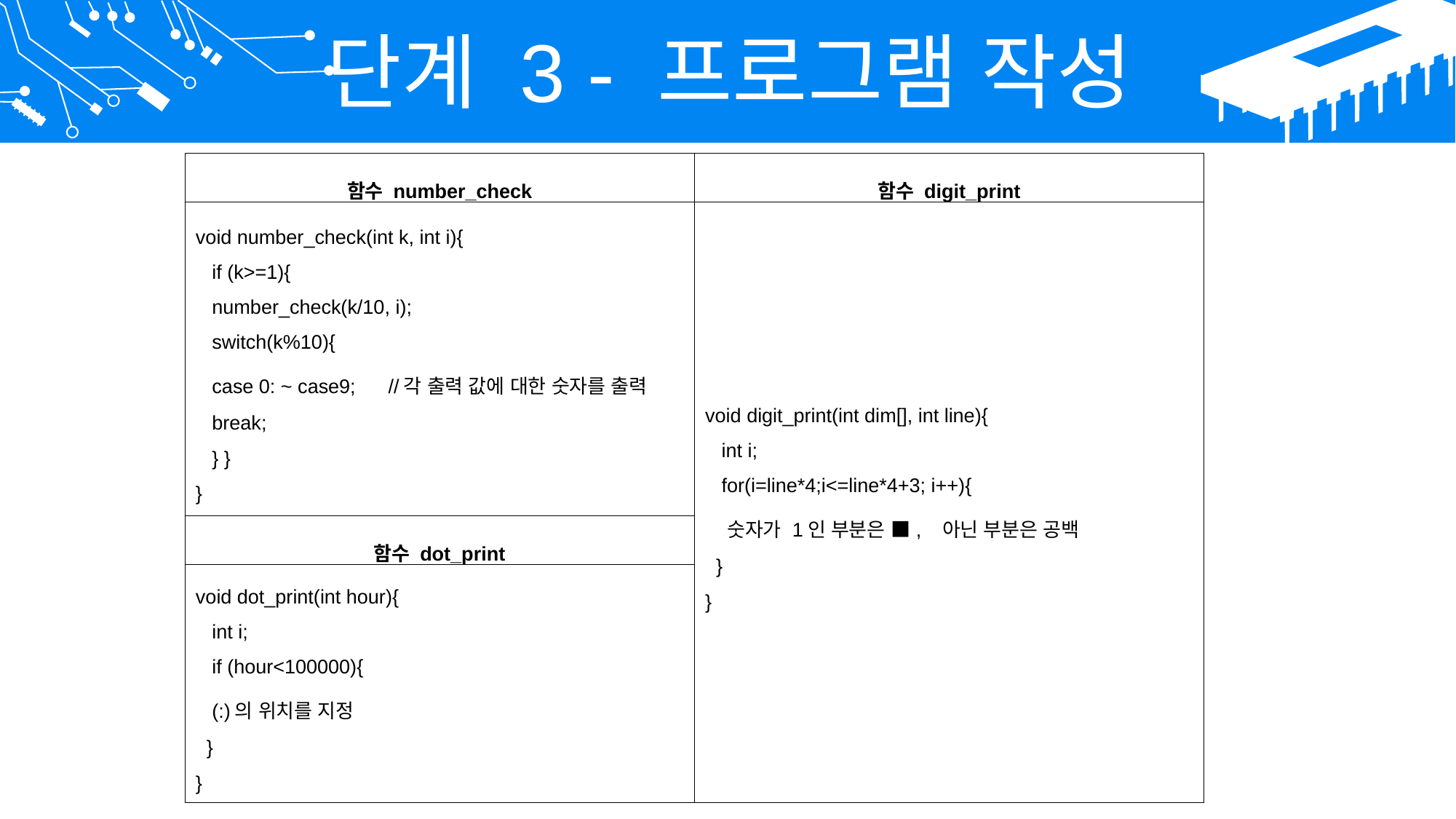

단계 3 - 프로그램 작성
| 함수 number\_check | 함수 digit\_print |
| --- | --- |
| void number\_check(int k, int i){ if (k>=1){ number\_check(k/10, i); switch(k%10){ case 0: ~ case9; //각 출력 값에 대한 숫자를 출력 break; } } } | void digit\_print(int dim[], int line){ int i; for(i=line\*4;i<=line\*4+3; i++){ 숫자가 1인 부분은 ■, 아닌 부분은 공백 } } |
| 함수 dot\_print |  |
| void dot\_print(int hour){ int i; if (hour<100000){ (:)의 위치를 지정 } } |  |

20